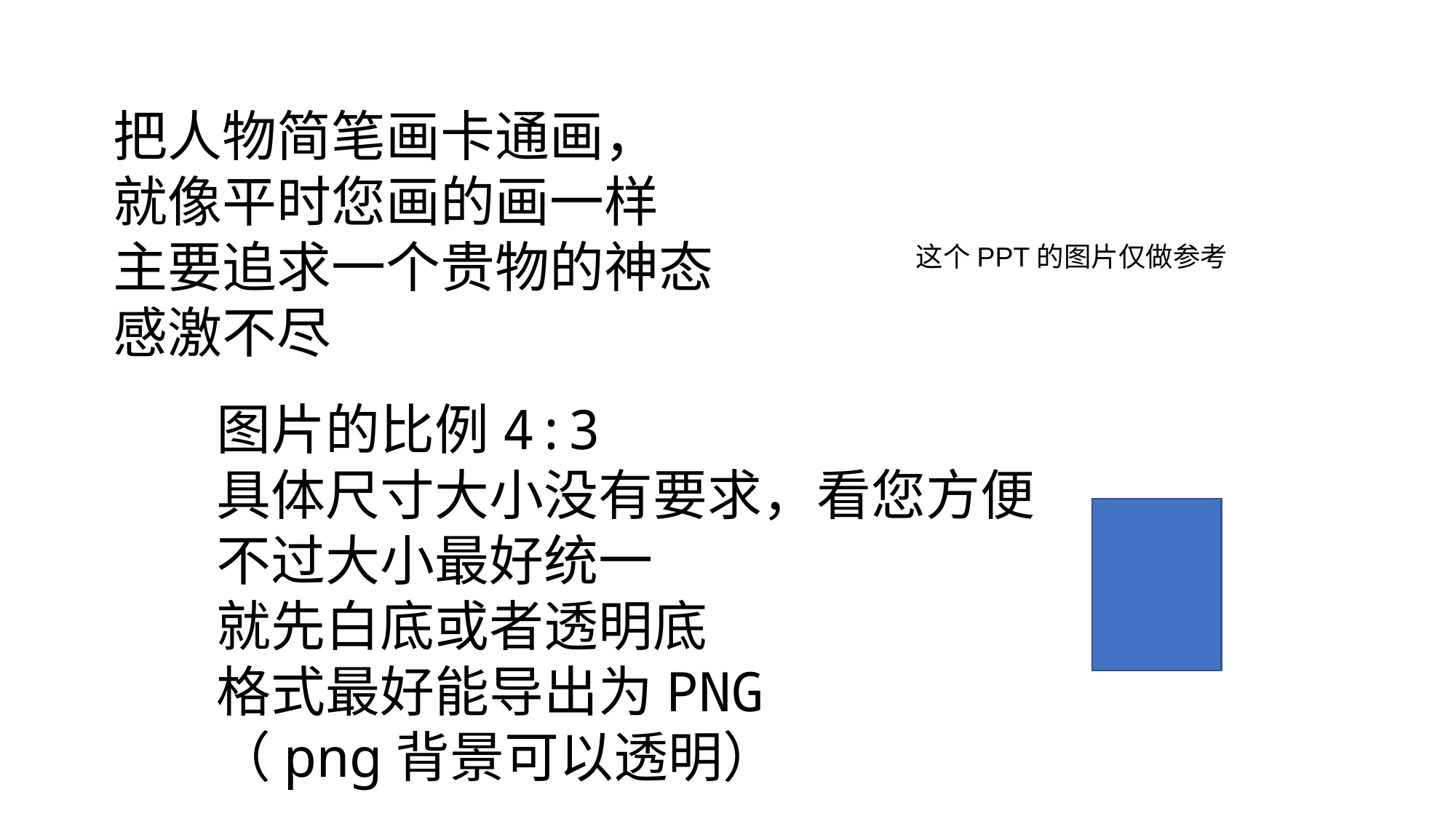

把人物简笔画卡通画，
就像平时您画的画一样
主要追求一个贵物的神态
感激不尽
这个PPT的图片仅做参考
图片的比例4:3
具体尺寸大小没有要求，看您方便
不过大小最好统一
就先白底或者透明底
格式最好能导出为PNG
（png背景可以透明）